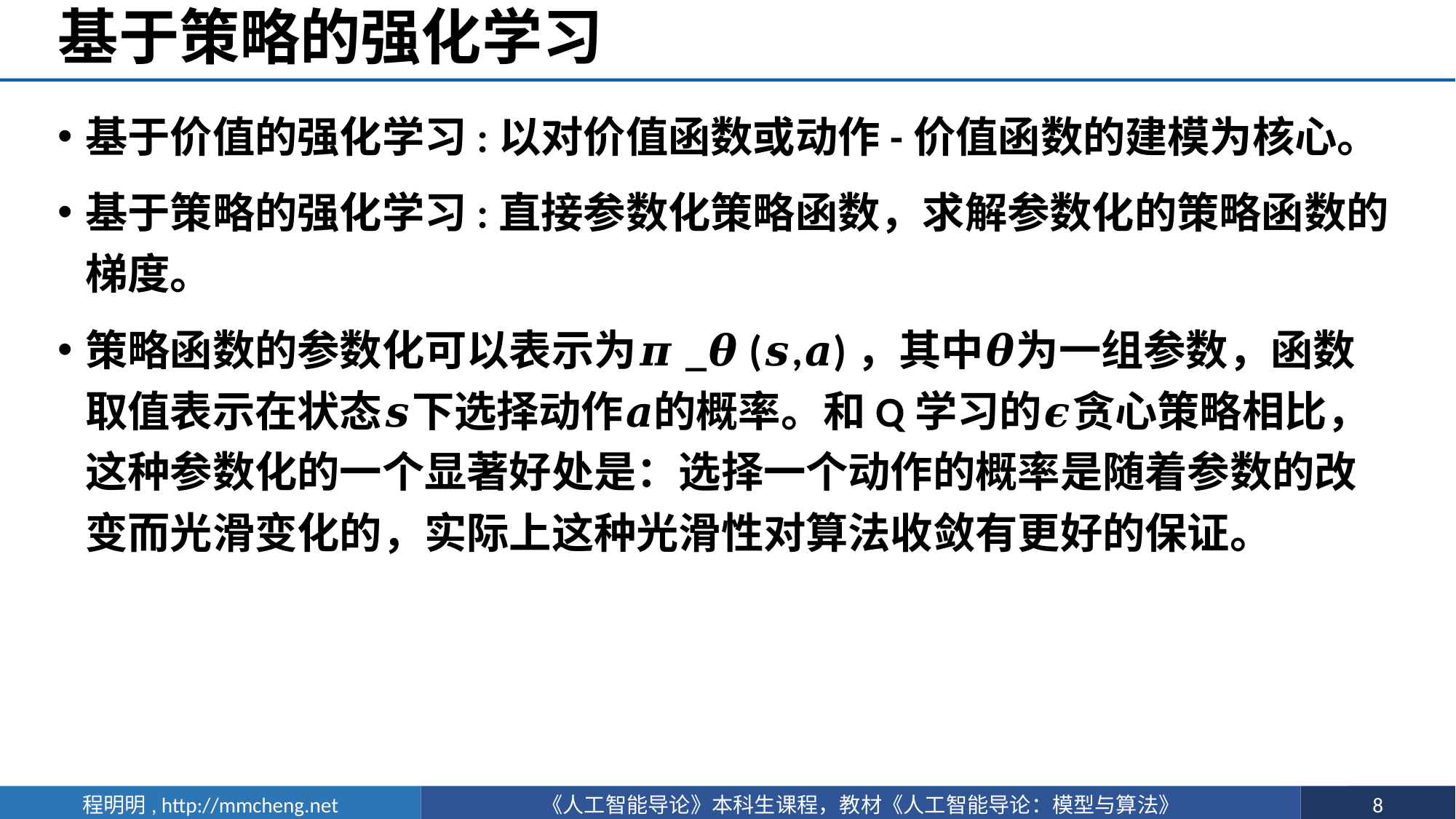

# 基于策略的强化学习
基于价值的强化学习:以对价值函数或动作-价值函数的建模为核心。
基于策略的强化学习:直接参数化策略函数，求解参数化的策略函数的梯度。
策略函数的参数化可以表示为𝝅_𝜽 (𝒔,𝒂)，其中𝜽为一组参数，函数取值表示在状态𝒔下选择动作𝒂的概率。和Q学习的𝝐贪心策略相比，这种参数化的一个显著好处是：选择一个动作的概率是随着参数的改变而光滑变化的，实际上这种光滑性对算法收敛有更好的保证。